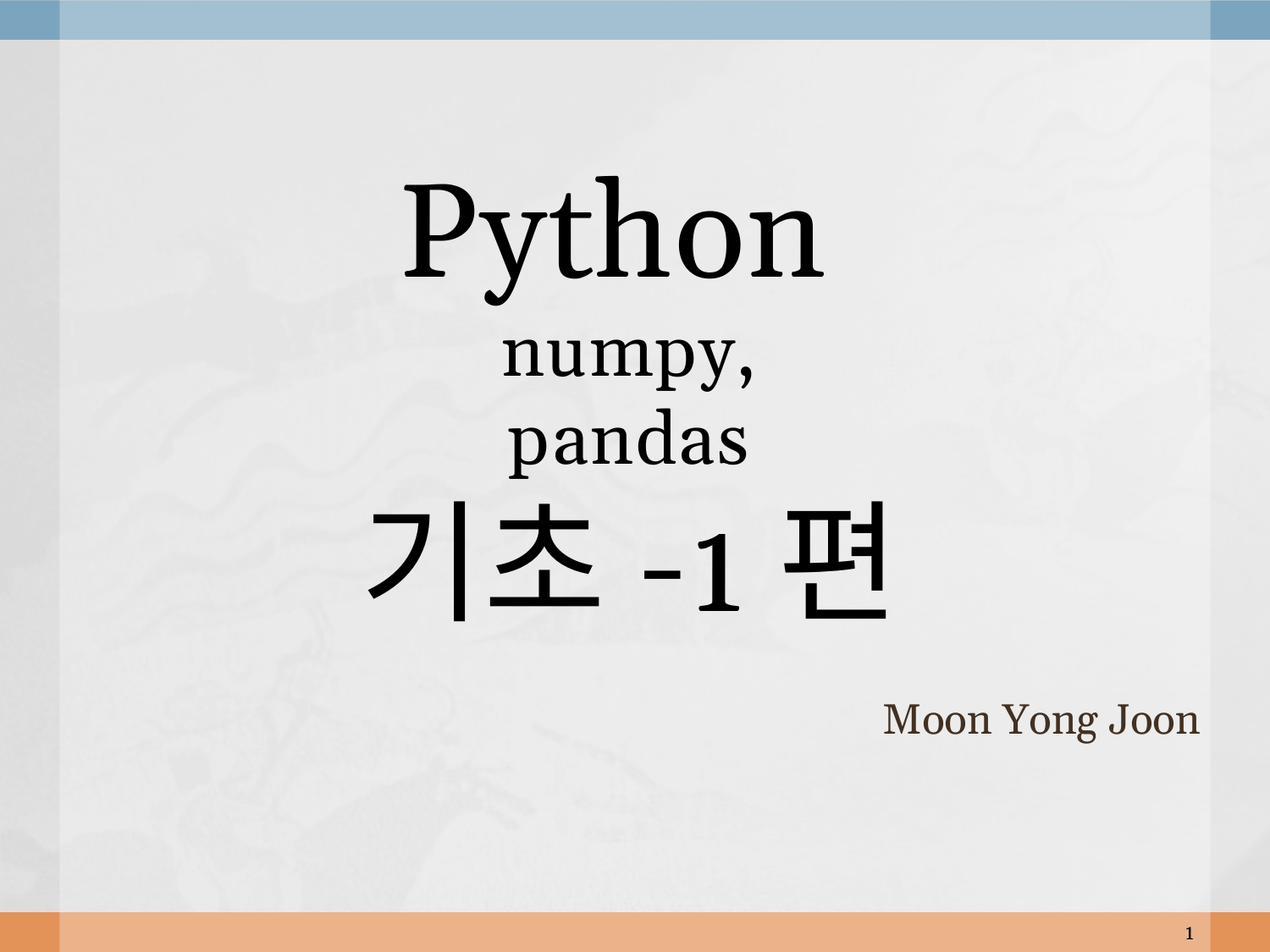

# Python numpy, pandas 기초-1편
Moon Yong Joon
1